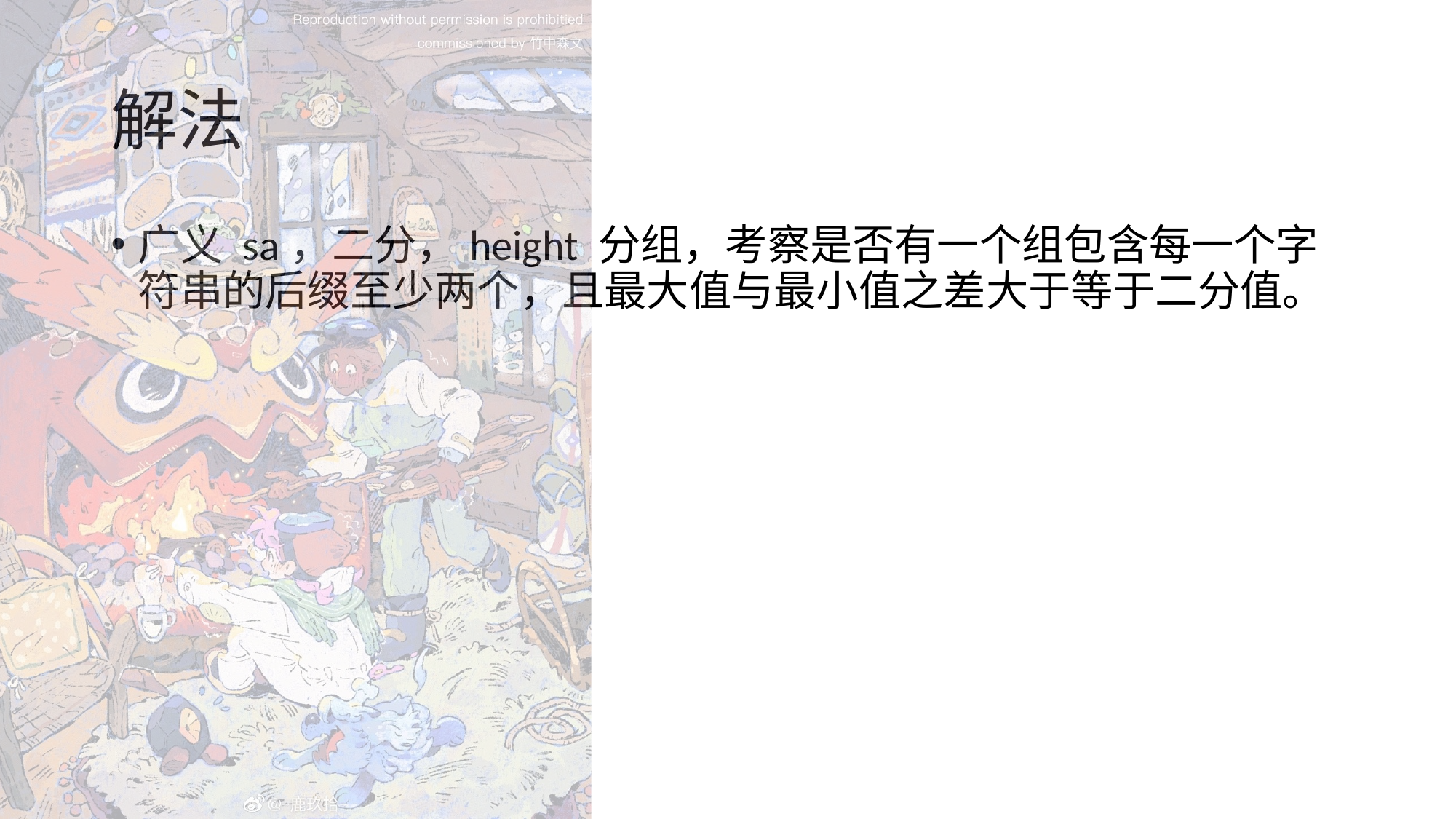

# 解法
广义 sa，二分，height 分组，考察是否有一个组包含每一个字符串的后缀至少两个，且最大值与最小值之差大于等于二分值。